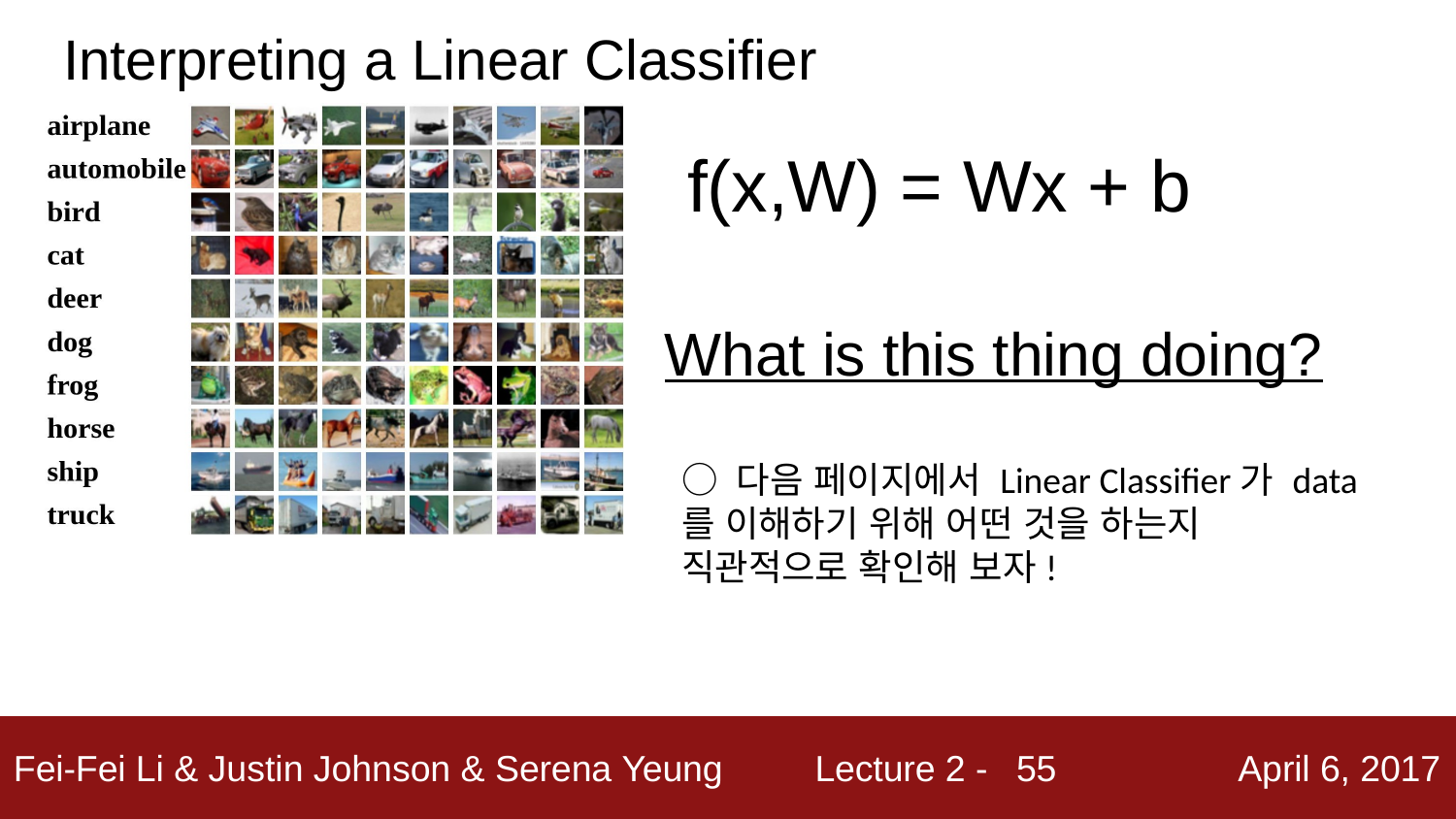

Interpreting a Linear Classifier

# f(x,W) = Wx + b
What is this thing doing?
○ 다음 페이지에서 Linear Classifier가 data를 이해하기 위해 어떤 것을 하는지 직관적으로 확인해 보자!
55
Fei-Fei Li & Justin Johnson & Serena Yeung
Lecture 2 -
April 6, 2017